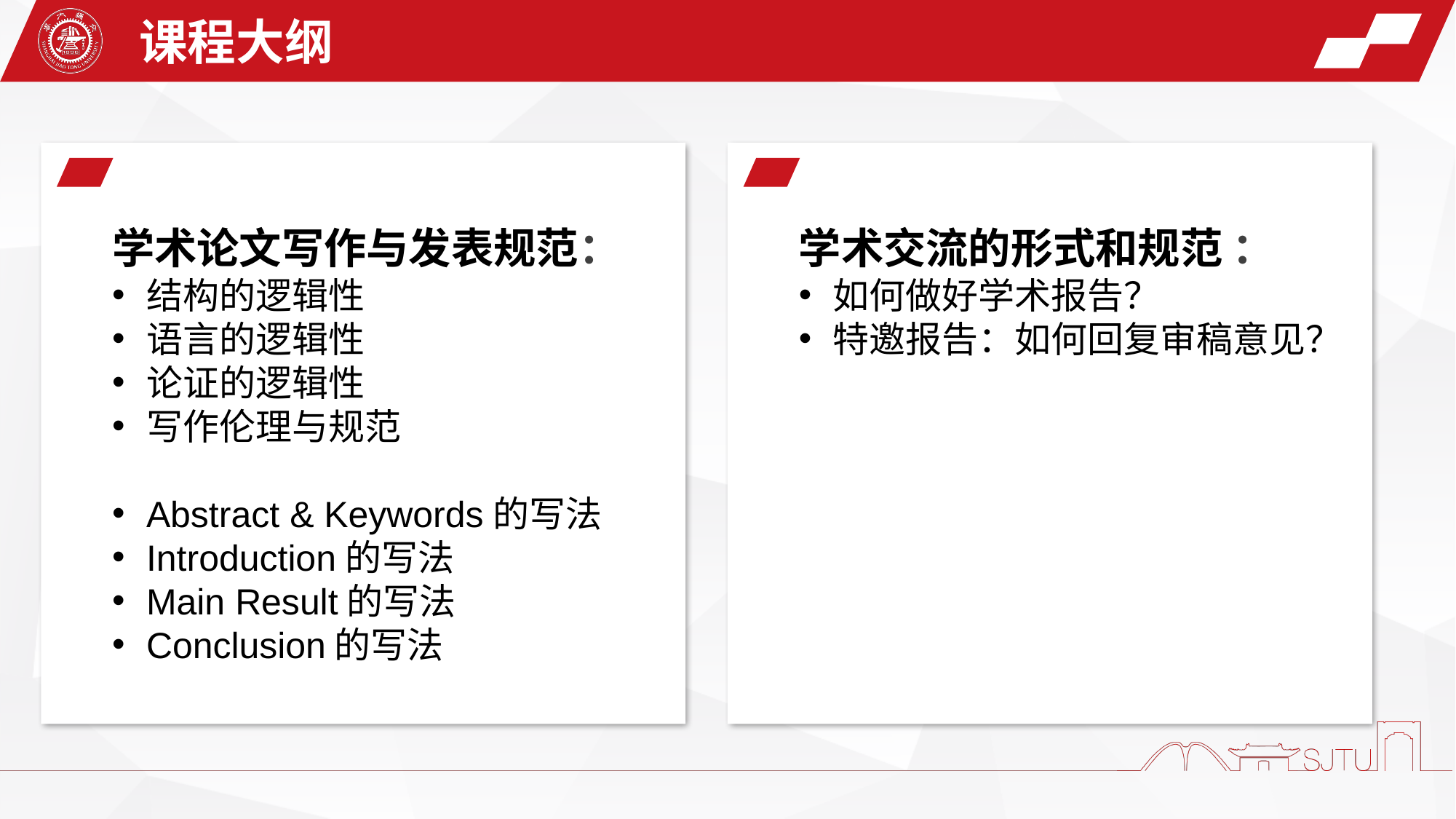

课程大纲

学术论文写作与发表规范：
结构的逻辑性
语言的逻辑性
论证的逻辑性
写作伦理与规范
Abstract & Keywords的写法
Introduction的写法
Main Result的写法
Conclusion的写法
学术交流的形式和规范 ：
如何做好学术报告？
特邀报告：如何回复审稿意见？